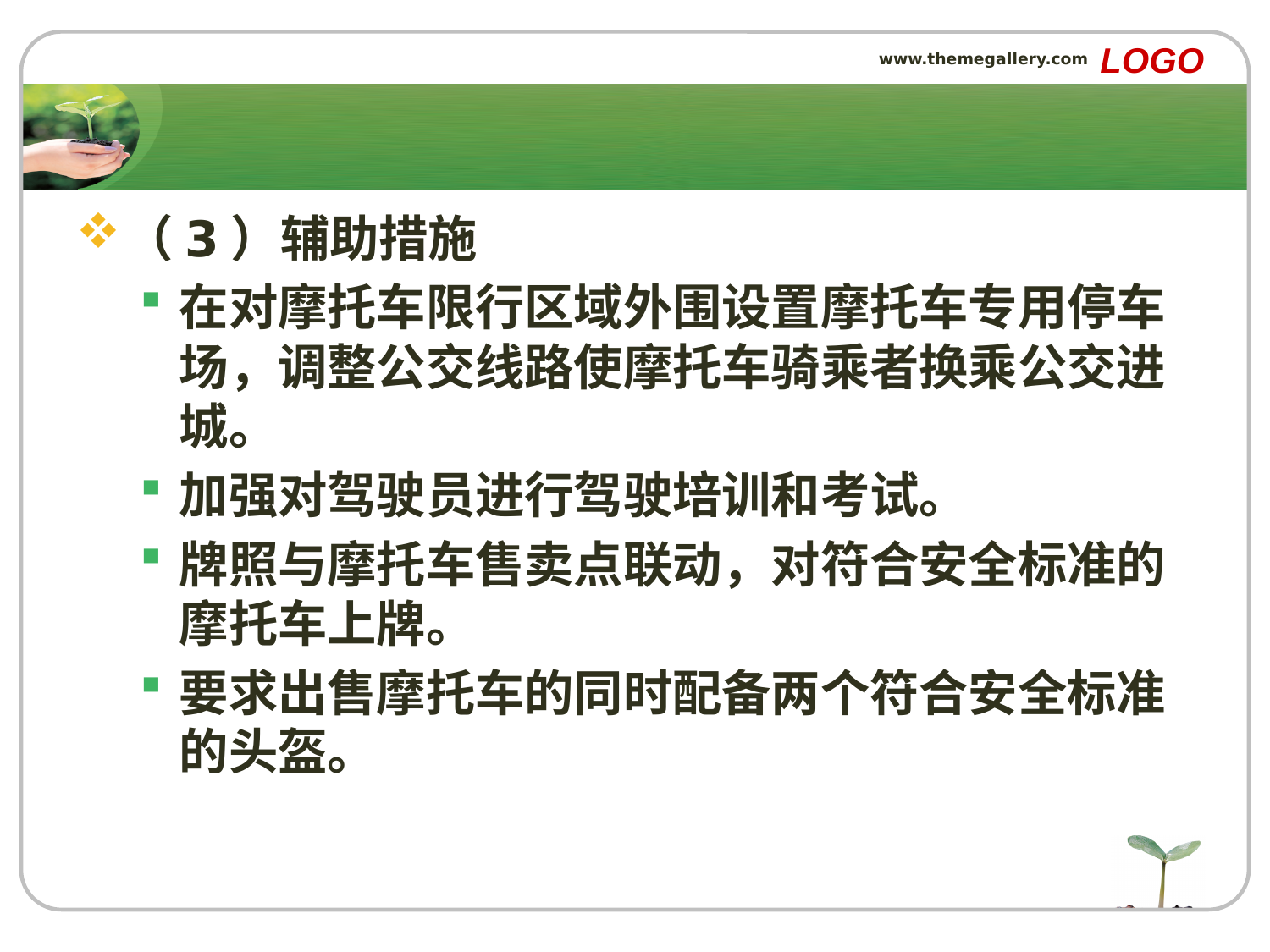

LOGO
www.themegallery.com
#
（3）辅助措施
在对摩托车限行区域外围设置摩托车专用停车场，调整公交线路使摩托车骑乘者换乘公交进城。
加强对驾驶员进行驾驶培训和考试。
牌照与摩托车售卖点联动，对符合安全标准的摩托车上牌。
要求出售摩托车的同时配备两个符合安全标准的头盔。